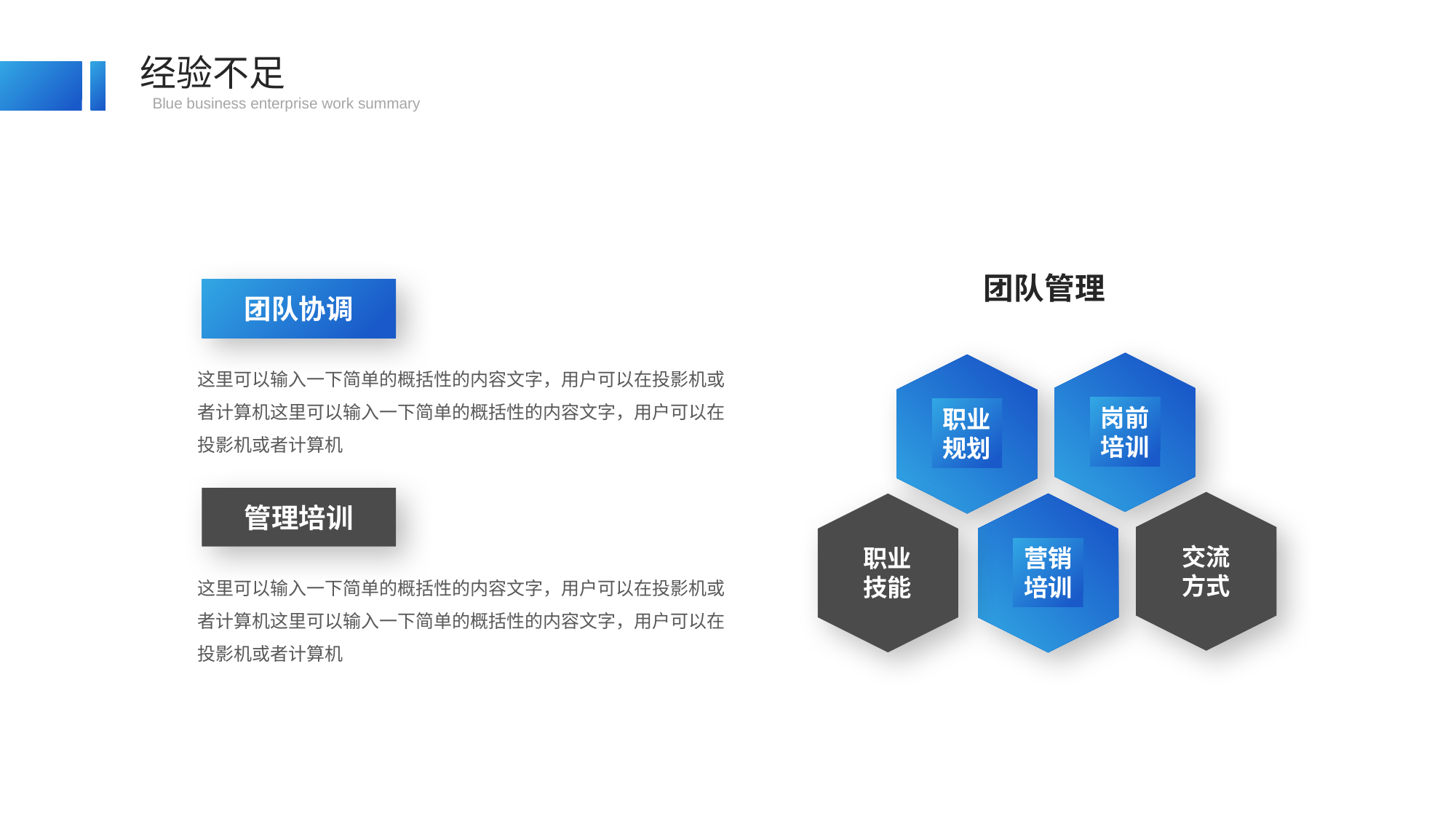

经验不足
Blue business enterprise work summary
团队管理
团队协调
这里可以输入一下简单的概括性的内容文字，用户可以在投影机或者计算机这里可以输入一下简单的概括性的内容文字，用户可以在投影机或者计算机

岗前
培训

职业
规划
管理培训

交流
方式

职业
技能

营销
培训
这里可以输入一下简单的概括性的内容文字，用户可以在投影机或者计算机这里可以输入一下简单的概括性的内容文字，用户可以在投影机或者计算机